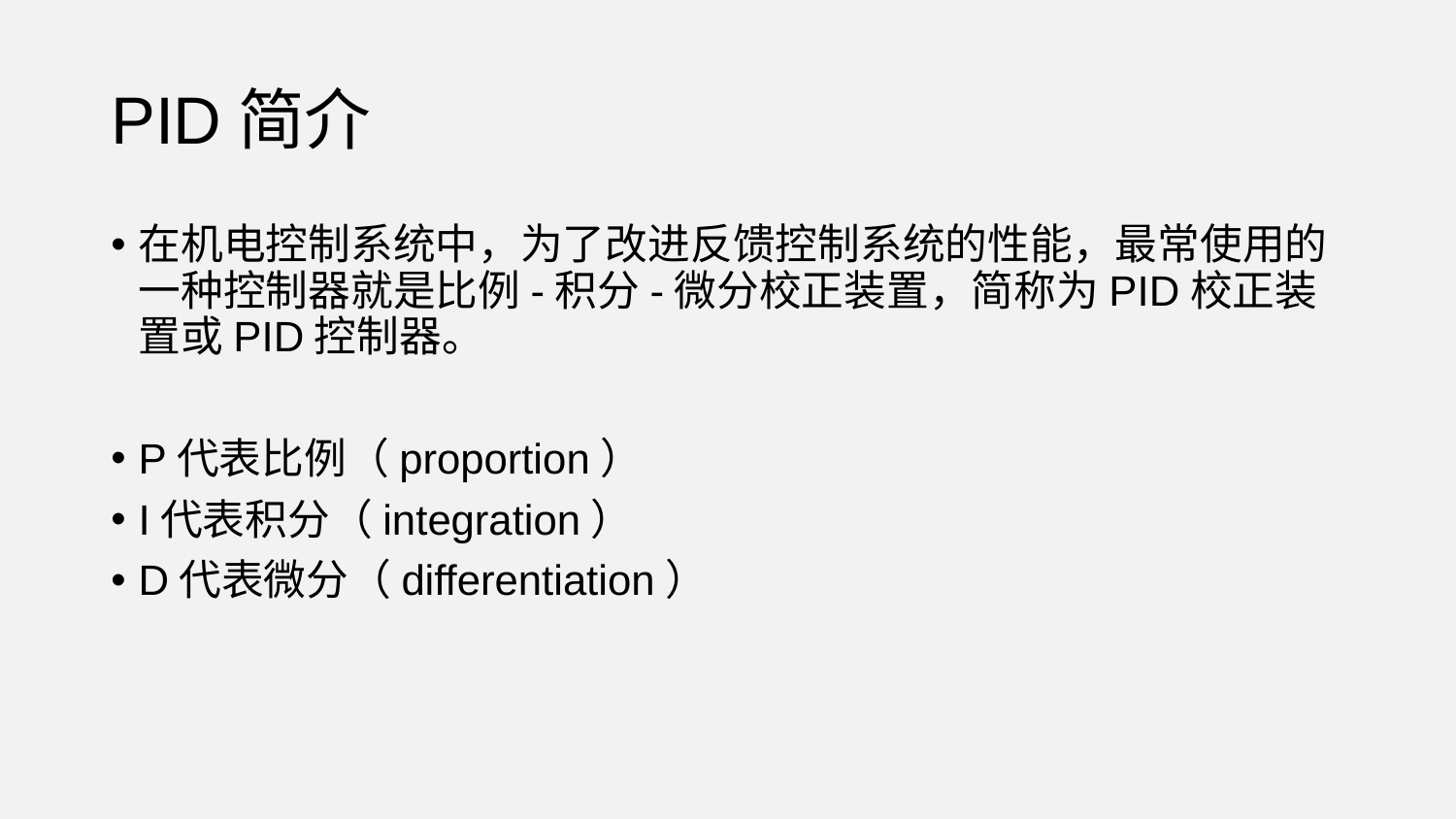

# PID简介
在机电控制系统中，为了改进反馈控制系统的性能，最常使用的一种控制器就是比例-积分-微分校正装置，简称为PID校正装置或PID控制器。

P代表比例（proportion）
I代表积分（integration）
D代表微分（differentiation）